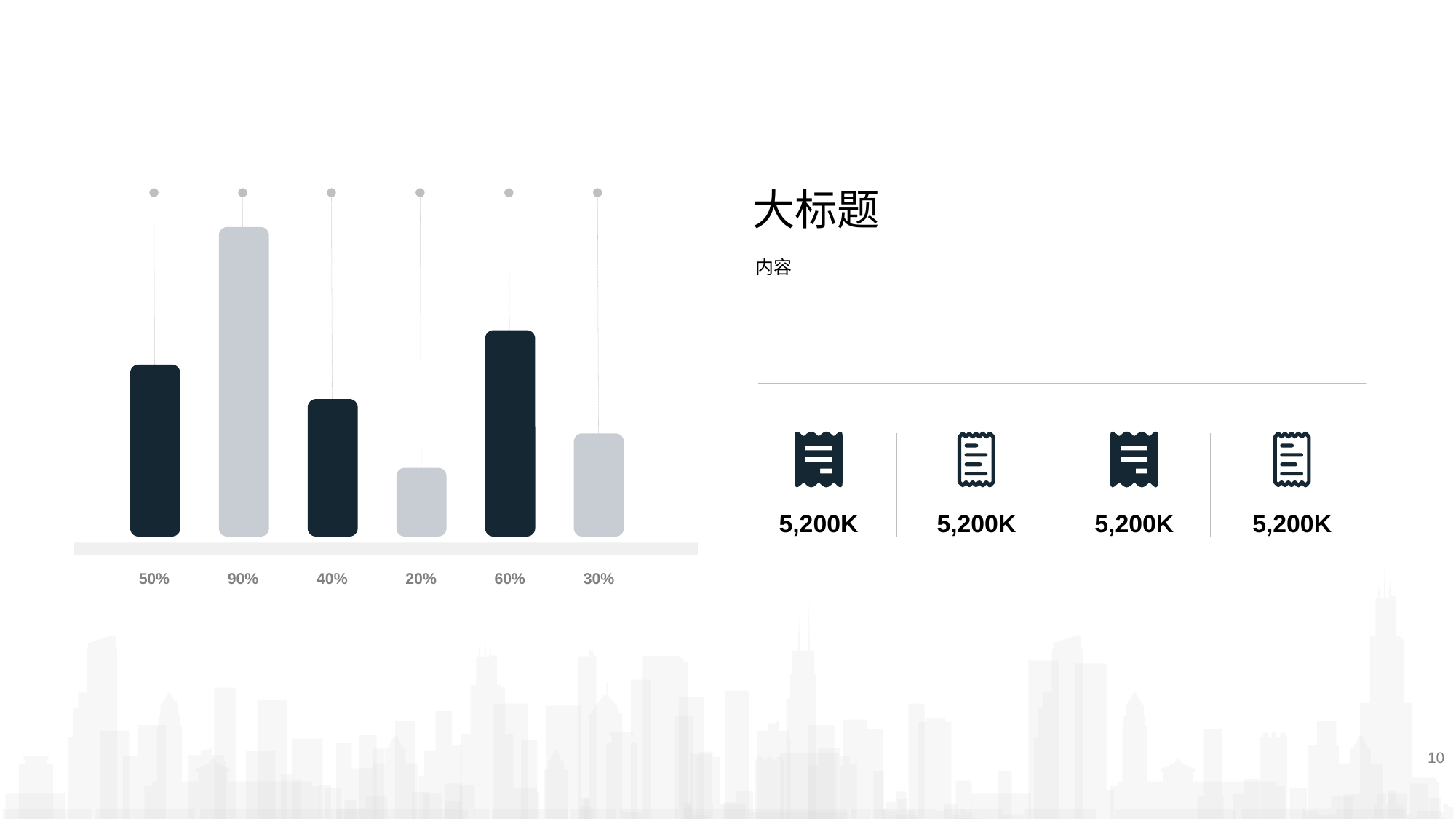

大标题
内容

50%
90%
40%
20%
60%
30%

5,200K

5,200K

5,200K

5,200K

10